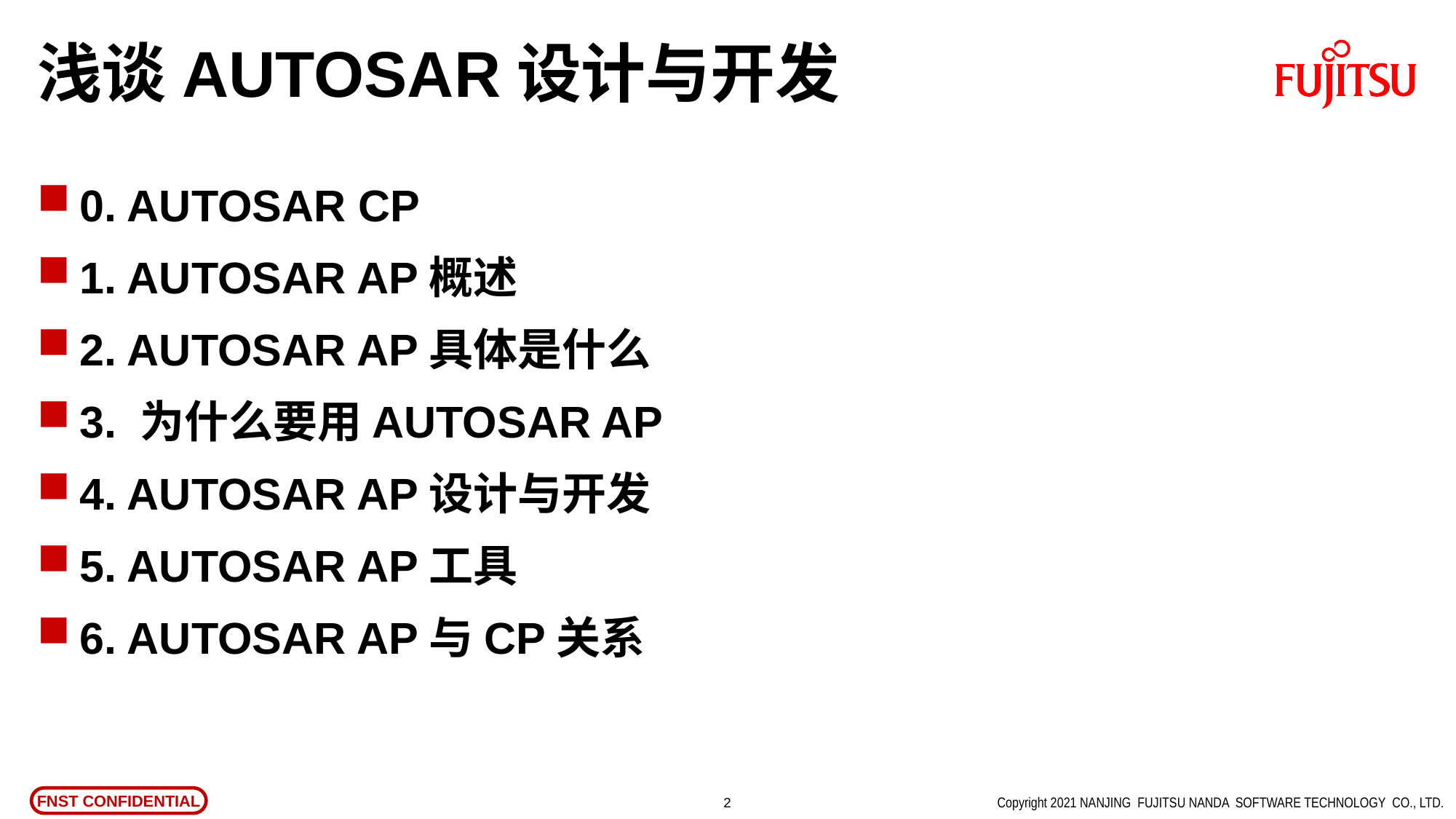

# 浅谈AUTOSAR设计与开发
0. AUTOSAR CP
1. AUTOSAR AP概述
2. AUTOSAR AP具体是什么
3. 为什么要用AUTOSAR AP
4. AUTOSAR AP设计与开发
5. AUTOSAR AP工具
6. AUTOSAR AP与CP关系
Copyright 2021 NANJING  FUJITSU NANDA  SOFTWARE TECHNOLOGY  CO., LTD.
2